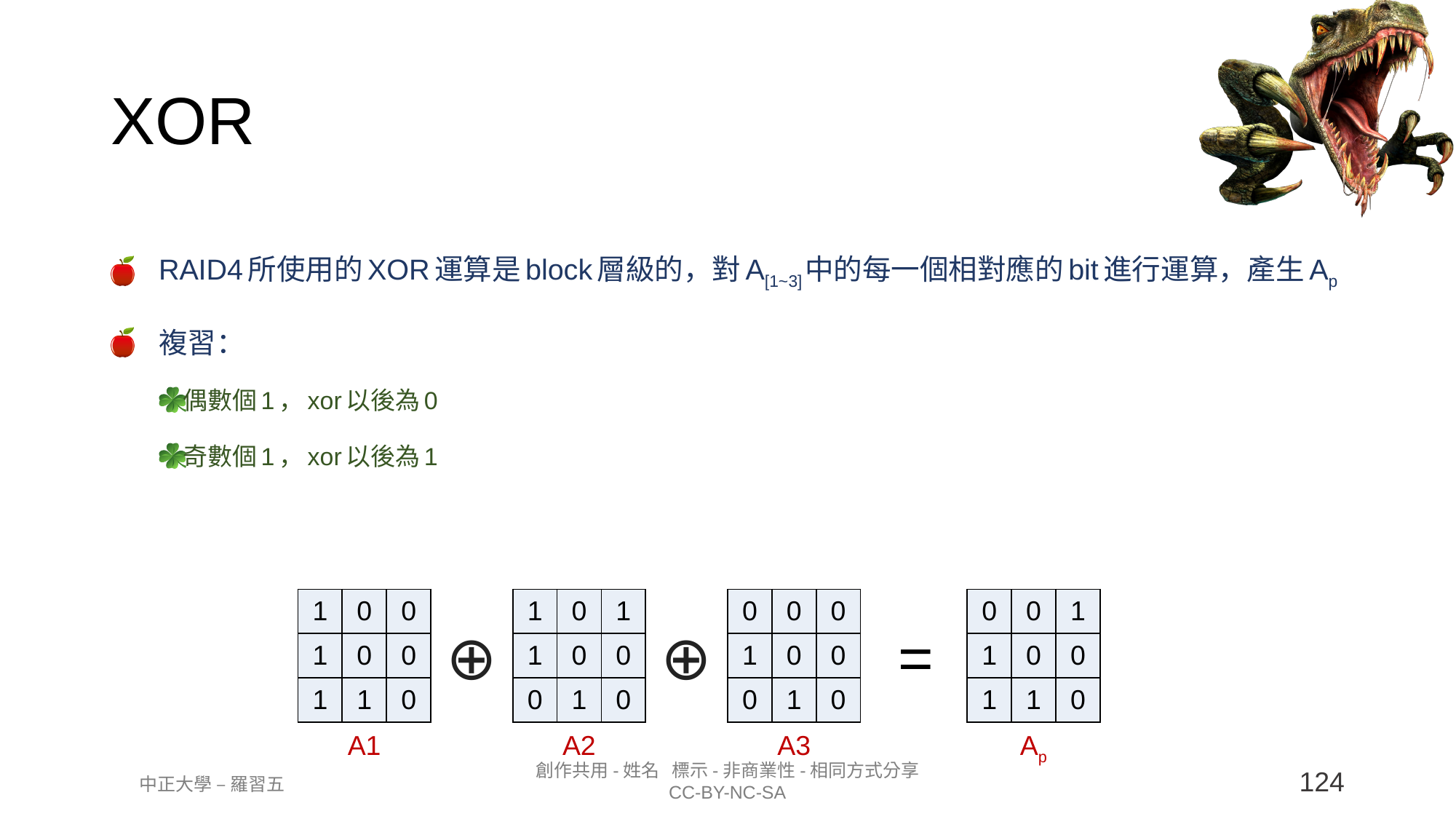

# XOR
RAID4所使用的XOR運算是block層級的，對A[1~3]中的每一個相對應的bit進行運算，產生Ap
複習：
偶數個1，xor以後為0
奇數個1，xor以後為1
| 1 | 0 | 0 |
| --- | --- | --- |
| 1 | 0 | 0 |
| 1 | 1 | 0 |
| 1 | 0 | 1 |
| --- | --- | --- |
| 1 | 0 | 0 |
| 0 | 1 | 0 |
| 0 | 0 | 0 |
| --- | --- | --- |
| 1 | 0 | 0 |
| 0 | 1 | 0 |
| 0 | 0 | 1 |
| --- | --- | --- |
| 1 | 0 | 0 |
| 1 | 1 | 0 |
⊕
⊕
=
A1
A2
A3
Ap